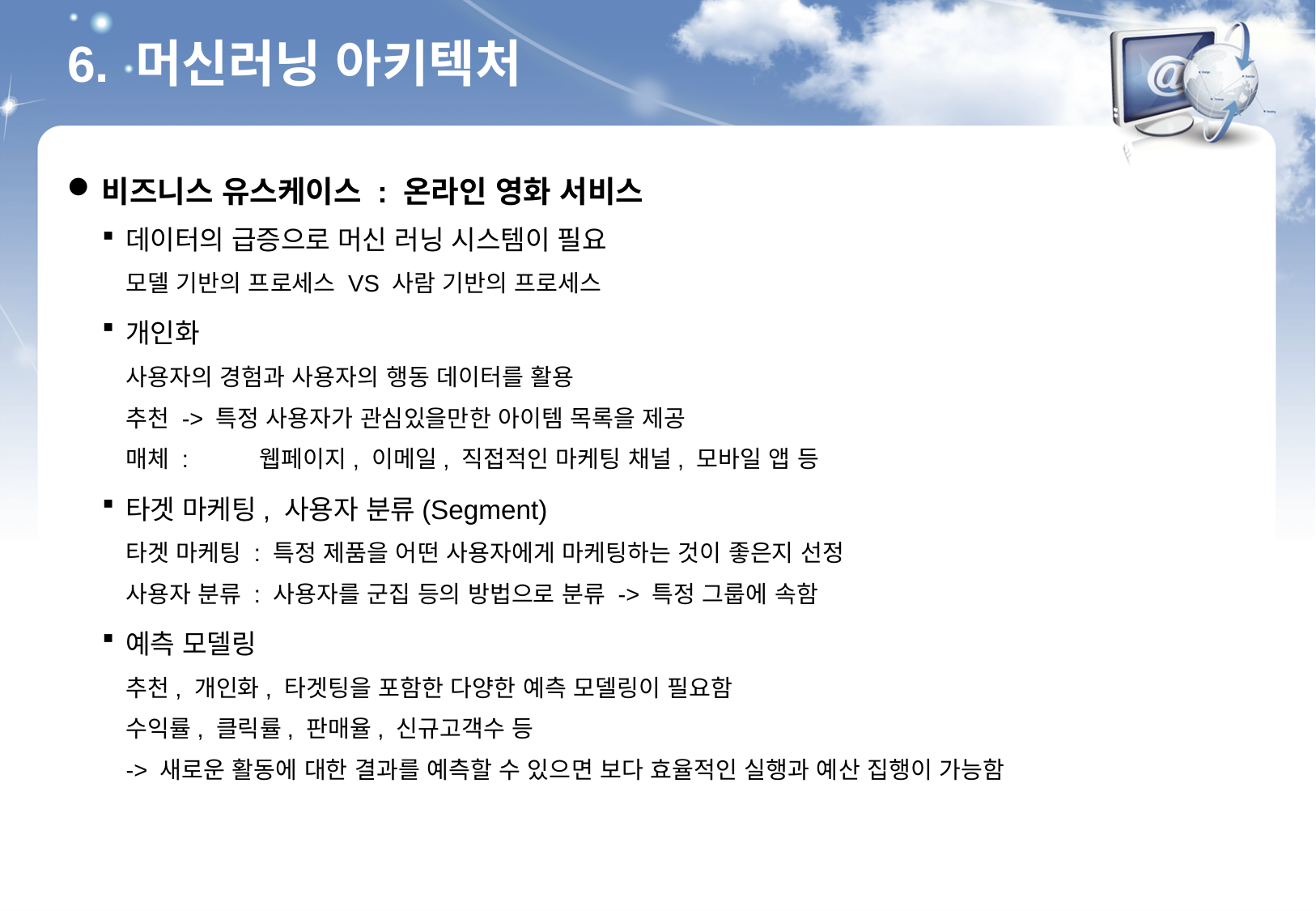

6. 머신러닝 아키텍처
비즈니스 유스케이스 : 온라인 영화 서비스
데이터의 급증으로 머신 러닝 시스템이 필요
모델 기반의 프로세스 VS 사람 기반의 프로세스
개인화
사용자의 경험과 사용자의 행동 데이터를 활용
추천 -> 특정 사용자가 관심있을만한 아이템 목록을 제공
매체 :	 웹페이지, 이메일, 직접적인 마케팅 채널, 모바일 앱 등
타겟 마케팅, 사용자 분류(Segment)
타겟 마케팅 : 특정 제품을 어떤 사용자에게 마케팅하는 것이 좋은지 선정
사용자 분류 : 사용자를 군집 등의 방법으로 분류 -> 특정 그룹에 속함
예측 모델링
추천, 개인화, 타겟팅을 포함한 다양한 예측 모델링이 필요함
수익률, 클릭률, 판매율, 신규고객수 등
-> 새로운 활동에 대한 결과를 예측할 수 있으면 보다 효율적인 실행과 예산 집행이 가능함